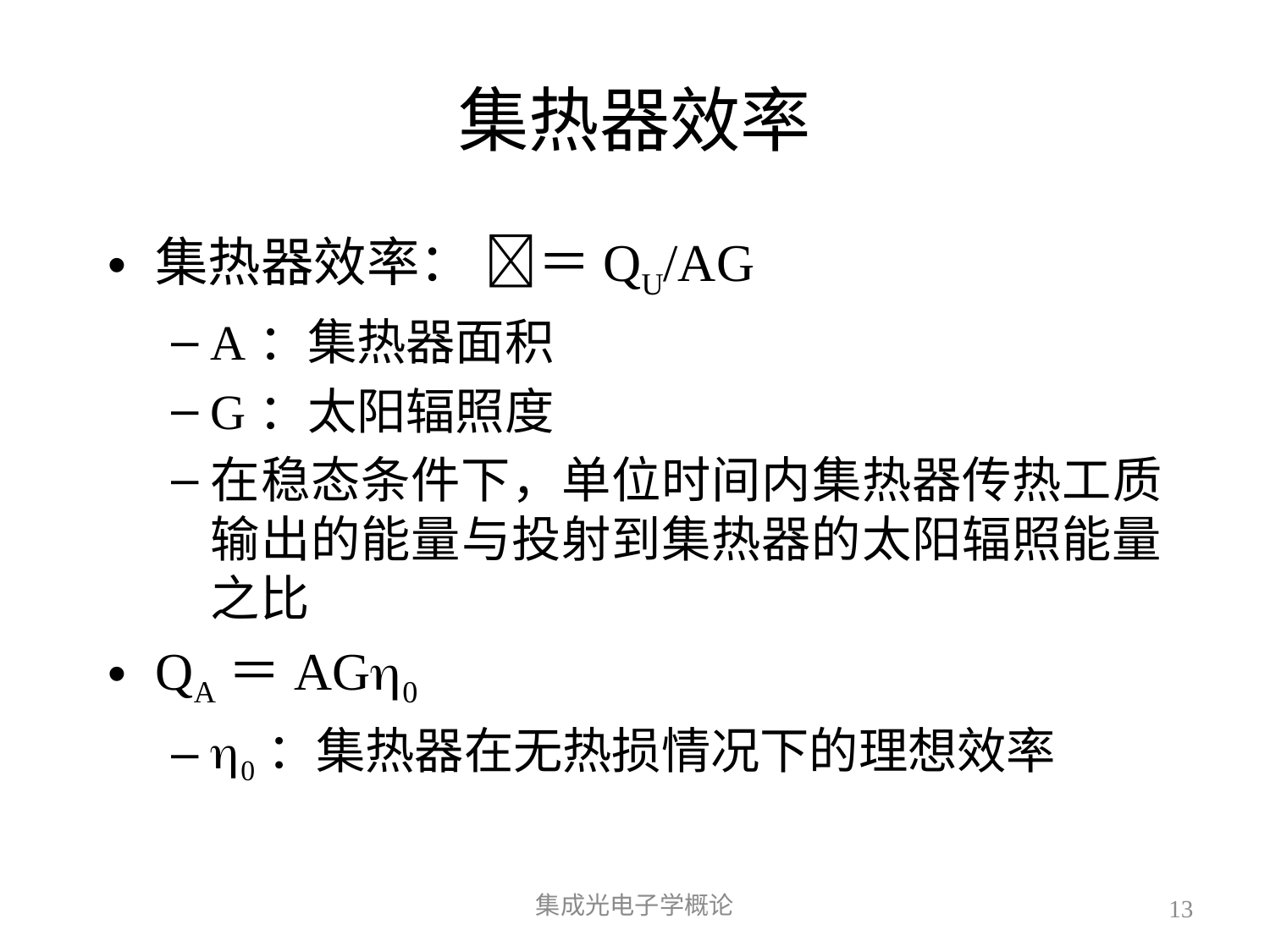

# 集热器效率
集热器效率： η＝QU/AG
A：集热器面积
G：太阳辐照度
在稳态条件下，单位时间内集热器传热工质输出的能量与投射到集热器的太阳辐照能量之比
QA＝AGη0
η0：集热器在无热损情况下的理想效率

集成光电子学概论
13